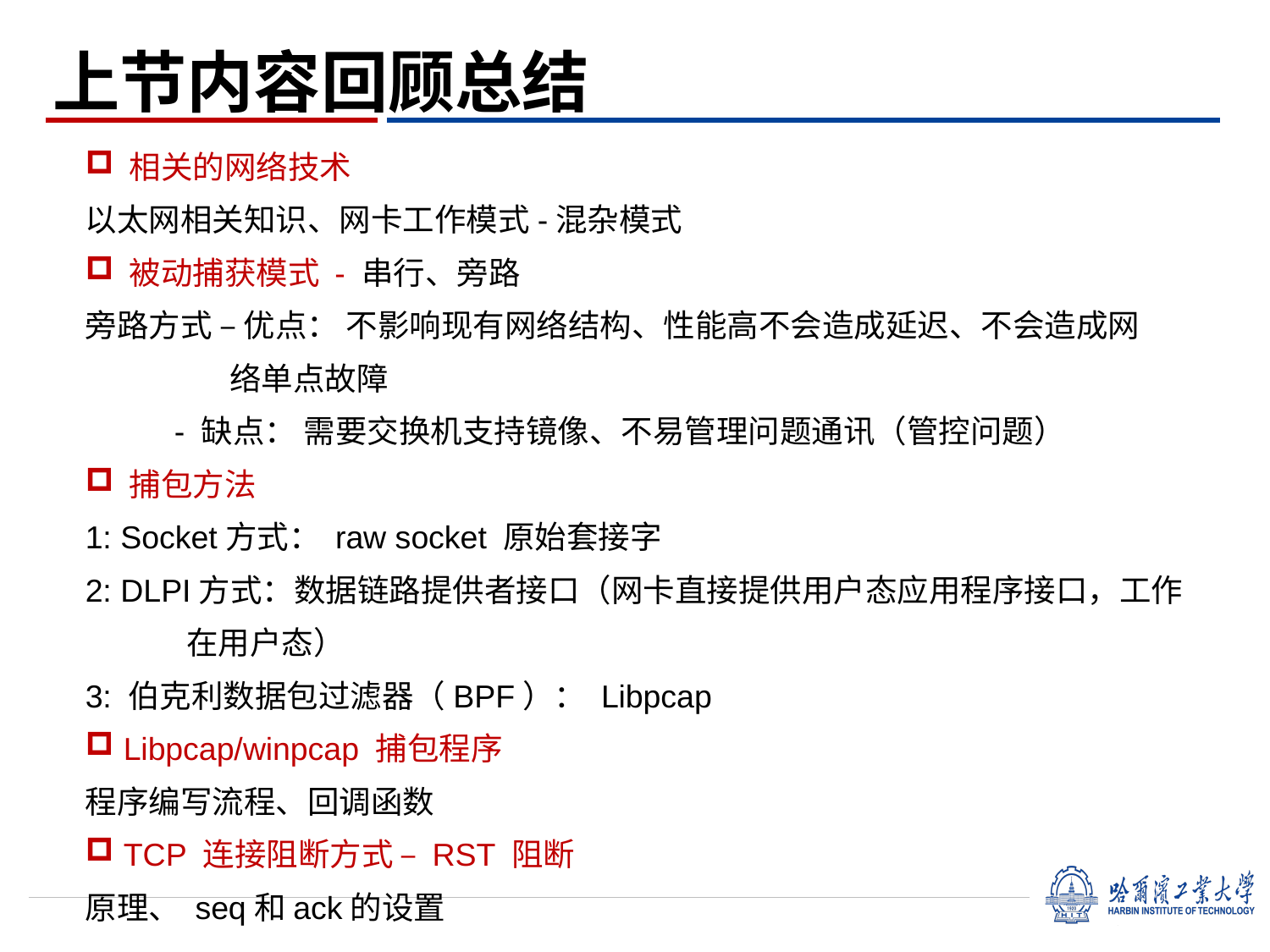

上节内容回顾总结
 相关的网络技术
以太网相关知识、网卡工作模式-混杂模式
 被动捕获模式 - 串行、旁路
旁路方式 – 优点： 不影响现有网络结构、性能高不会造成延迟、不会造成网
                   络单点故障
          - 缺点： 需要交换机支持镜像、不易管理问题通讯（管控问题）
 捕包方法
1: Socket方式： raw socket 原始套接字
2: DLPI方式：数据链路提供者接口（网卡直接提供用户态应用程序接口，工作
             在用户态）
3: 伯克利数据包过滤器（BPF）： Libpcap
 Libpcap/winpcap 捕包程序
程序编写流程、回调函数
 TCP 连接阻断方式 – RST 阻断
原理、 seq和ack的设置